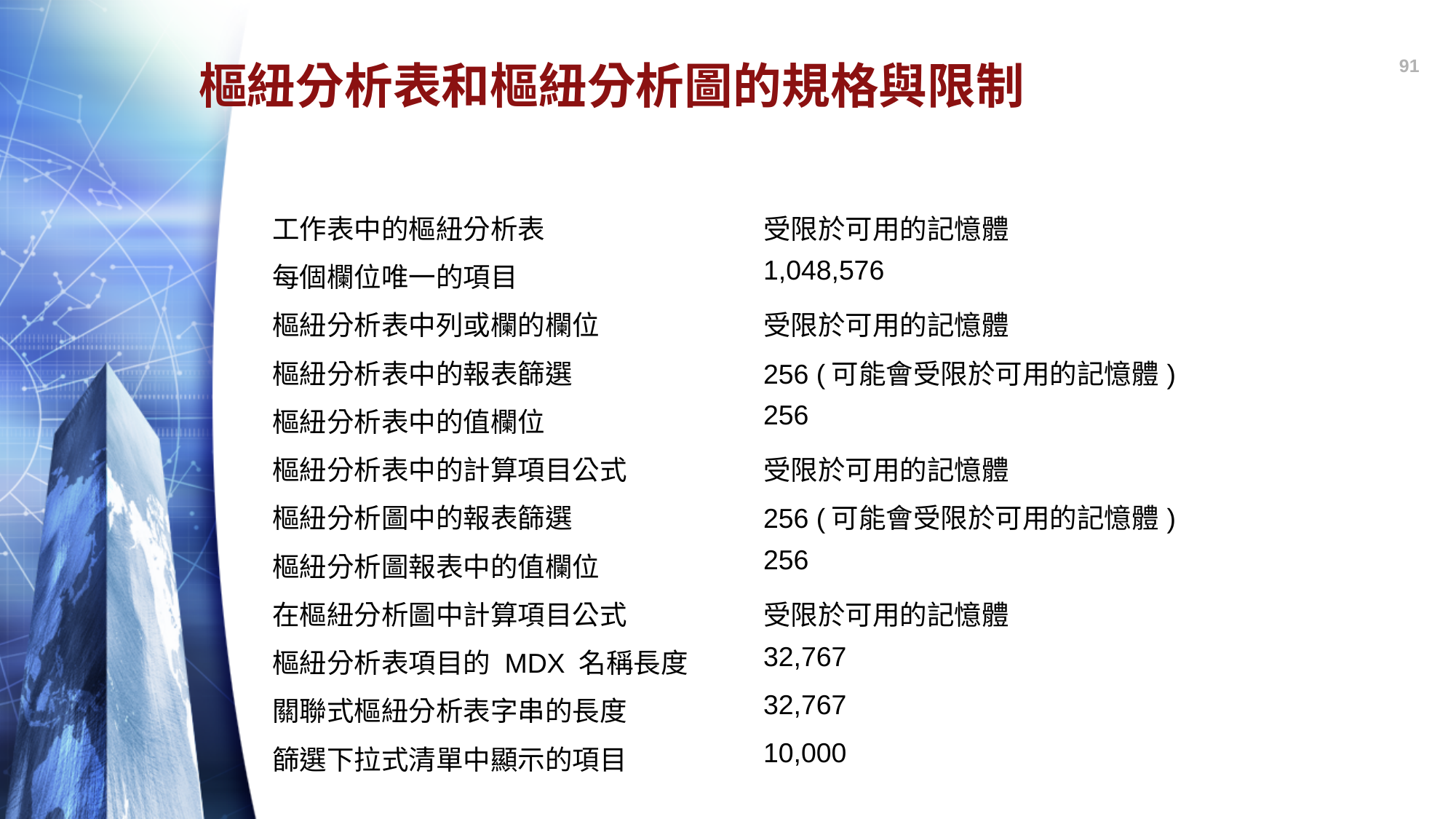

91
# 樞紐分析表和樞紐分析圖的規格與限制
| 功能 | 最大限制 |
| --- | --- |
| 工作表中的樞紐分析表 | 受限於可用的記憶體 |
| 每個欄位唯一的項目 | 1,048,576 |
| 樞紐分析表中列或欄的欄位 | 受限於可用的記憶體 |
| 樞紐分析表中的報表篩選 | 256 (可能會受限於可用的記憶體) |
| 樞紐分析表中的值欄位 | 256 |
| 樞紐分析表中的計算項目公式 | 受限於可用的記憶體 |
| 樞紐分析圖中的報表篩選 | 256 (可能會受限於可用的記憶體) |
| 樞紐分析圖報表中的值欄位 | 256 |
| 在樞紐分析圖中計算項目公式 | 受限於可用的記憶體 |
| 樞紐分析表項目的 MDX 名稱長度 | 32,767 |
| 關聯式樞紐分析表字串的長度 | 32,767 |
| 篩選下拉式清單中顯示的項目 | 10,000 |